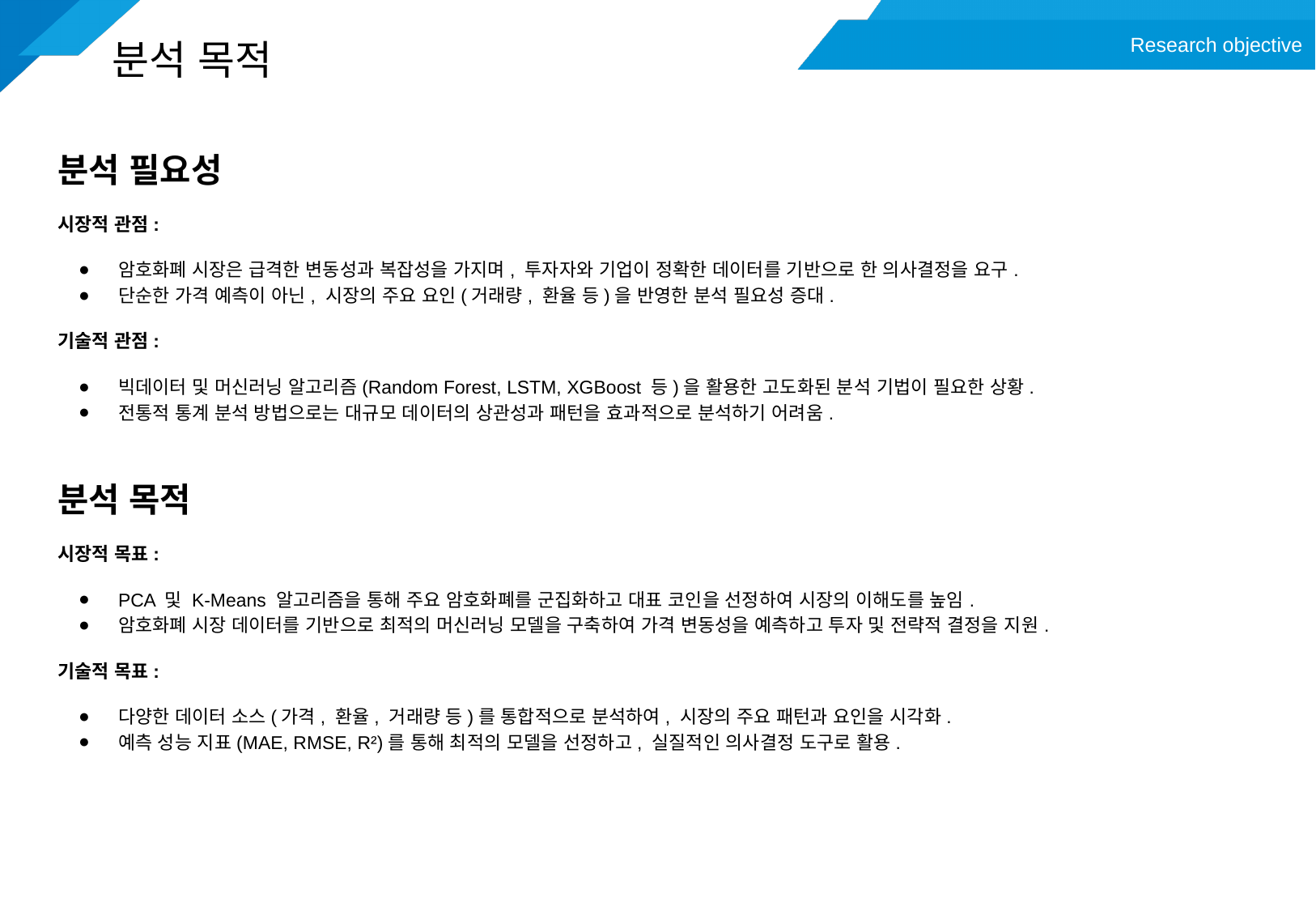

Research objective
# 분석 목적
분석 필요성
시장적 관점:
암호화폐 시장은 급격한 변동성과 복잡성을 가지며, 투자자와 기업이 정확한 데이터를 기반으로 한 의사결정을 요구.
단순한 가격 예측이 아닌, 시장의 주요 요인(거래량, 환율 등)을 반영한 분석 필요성 증대.
기술적 관점:
빅데이터 및 머신러닝 알고리즘(Random Forest, LSTM, XGBoost 등)을 활용한 고도화된 분석 기법이 필요한 상황.
전통적 통계 분석 방법으로는 대규모 데이터의 상관성과 패턴을 효과적으로 분석하기 어려움.
분석 목적
시장적 목표:
PCA 및 K-Means 알고리즘을 통해 주요 암호화폐를 군집화하고 대표 코인을 선정하여 시장의 이해도를 높임.
암호화폐 시장 데이터를 기반으로 최적의 머신러닝 모델을 구축하여 가격 변동성을 예측하고 투자 및 전략적 결정을 지원.
기술적 목표:
다양한 데이터 소스(가격, 환율, 거래량 등)를 통합적으로 분석하여, 시장의 주요 패턴과 요인을 시각화.
예측 성능 지표(MAE, RMSE, R²)를 통해 최적의 모델을 선정하고, 실질적인 의사결정 도구로 활용.